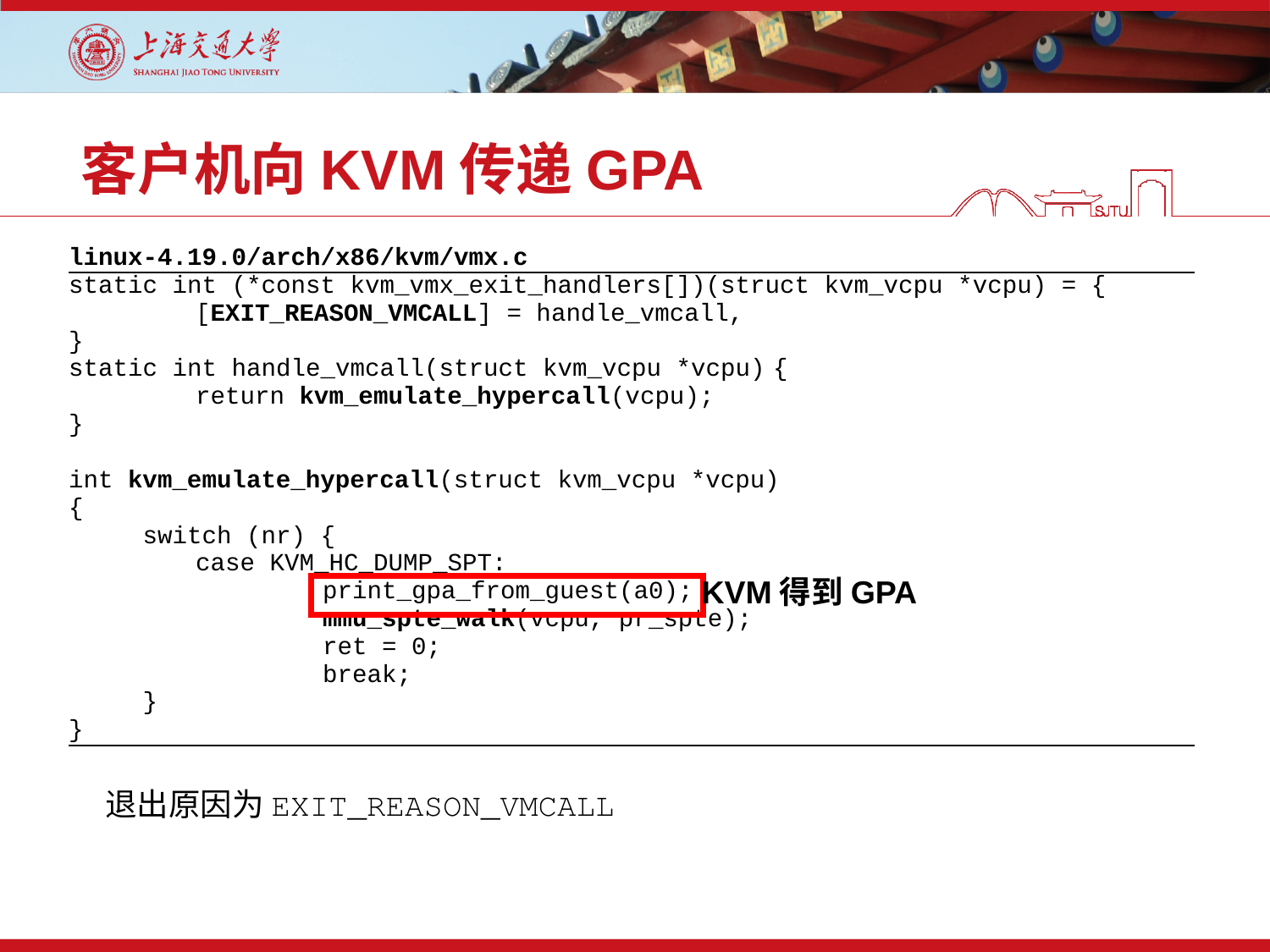

# 客户机向KVM传递GPA
| linux-4.19.0/arch/x86/kvm/vmx.c |
| --- |
| static int (\*const kvm\_vmx\_exit\_handlers[])(struct kvm\_vcpu \*vcpu) = { [EXIT\_REASON\_VMCALL] = handle\_vmcall, } static int handle\_vmcall(struct kvm\_vcpu \*vcpu) { return kvm\_emulate\_hypercall(vcpu); } int kvm\_emulate\_hypercall(struct kvm\_vcpu \*vcpu) { switch (nr) { case KVM\_HC\_DUMP\_SPT: print\_gpa\_from\_guest(a0); mmu\_spte\_walk(vcpu, pr\_spte); ret = 0; break; } } |
KVM得到GPA

退出原因为EXIT_REASON_VMCALL